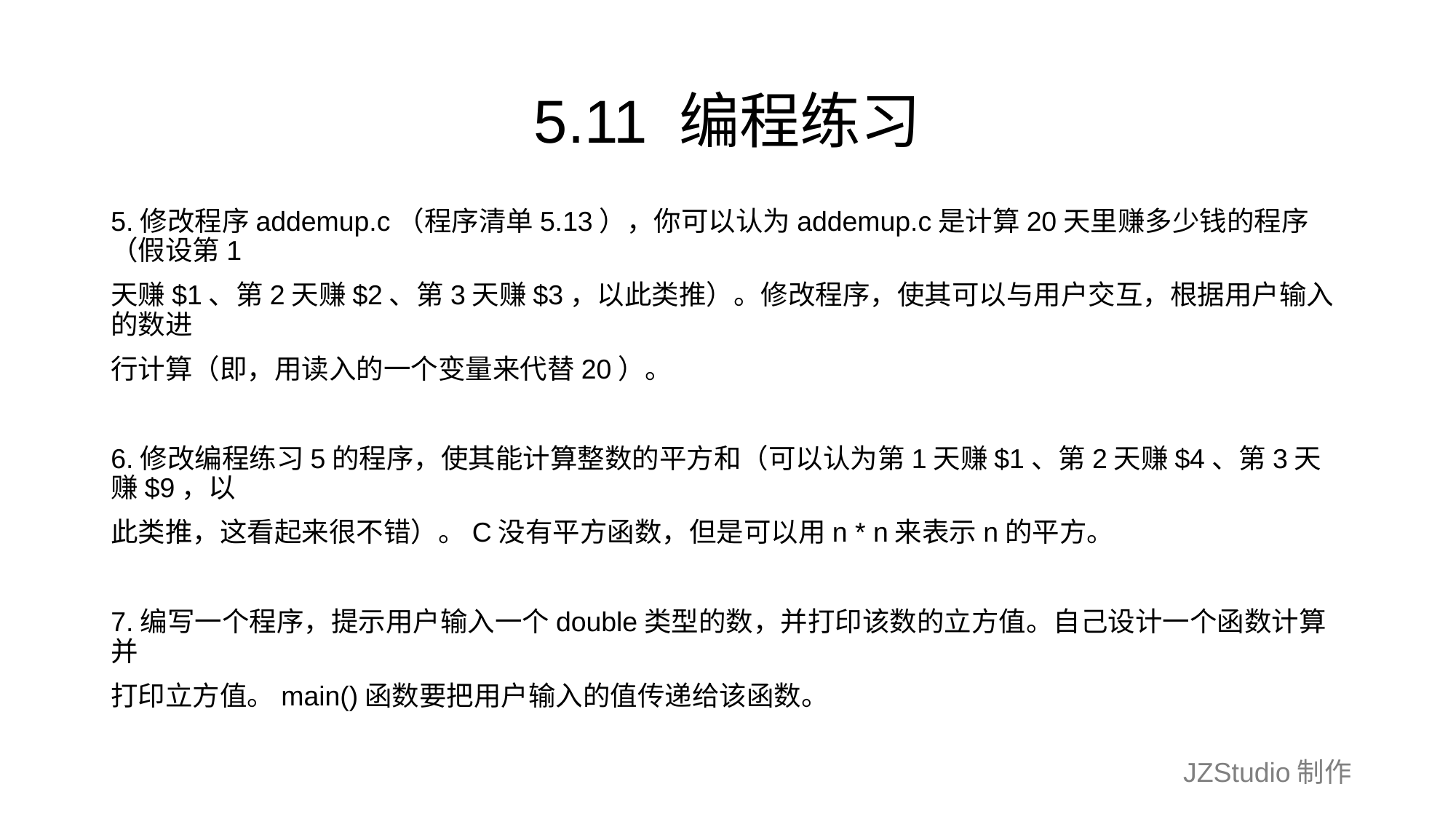

# 5.11 编程练习
5.修改程序addemup.c（程序清单5.13），你可以认为addemup.c是计算20天里赚多少钱的程序（假设第1
天赚$1、第2天赚$2、第3天赚$3，以此类推）。修改程序，使其可以与用户交互，根据用户输入的数进
行计算（即，用读入的一个变量来代替20）。

6.修改编程练习5的程序，使其能计算整数的平方和（可以认为第1天赚$1、第2天赚$4、第3天赚$9，以
此类推，这看起来很不错）。C没有平方函数，但是可以用n * n来表示n的平方。

7.编写一个程序，提示用户输入一个double类型的数，并打印该数的立方值。自己设计一个函数计算并
打印立方值。main()函数要把用户输入的值传递给该函数。